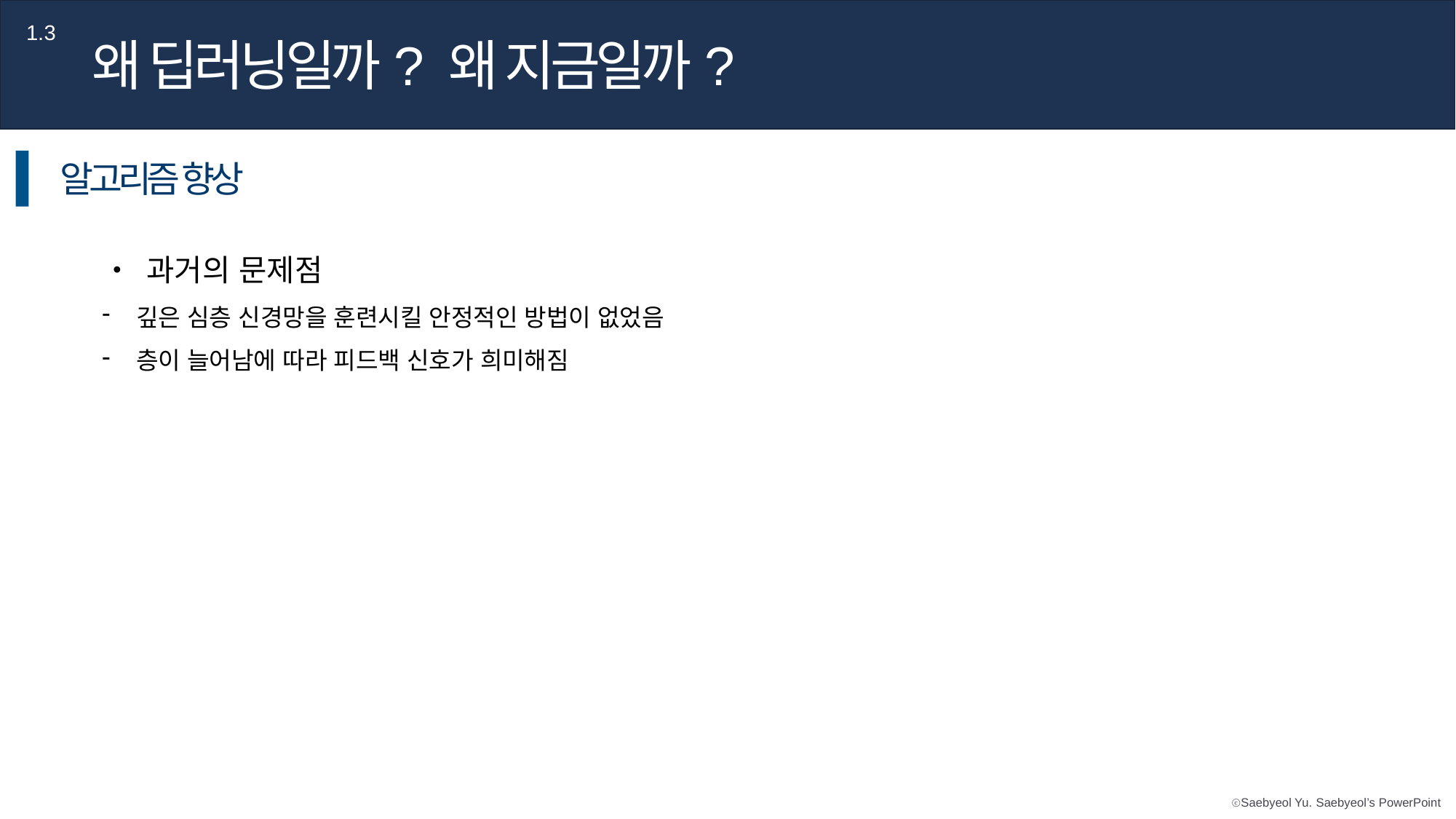

제목을 입력하세요
Part 1,
1.3
왜 딥러닝일까? 왜 지금일까?
Lorem Ipsum is simply dummy text of the printing and typesetting industry

알고리즘 향상
• 과거의 문제점
깊은 심층 신경망을 훈련시킬 안정적인 방법이 없었음
층이 늘어남에 따라 피드백 신호가 희미해짐
• 알고리즘의 개선으로 해결
활성화 함수(actication function)
기존 선형분류기를 비선형분류기로 변형
가중치 초기화(weight initialization)
       과대 적합 해소
더 좋은 최적화 방법
      레이블과 예측값의 차이 감소
       ex) RMSProp, Adam